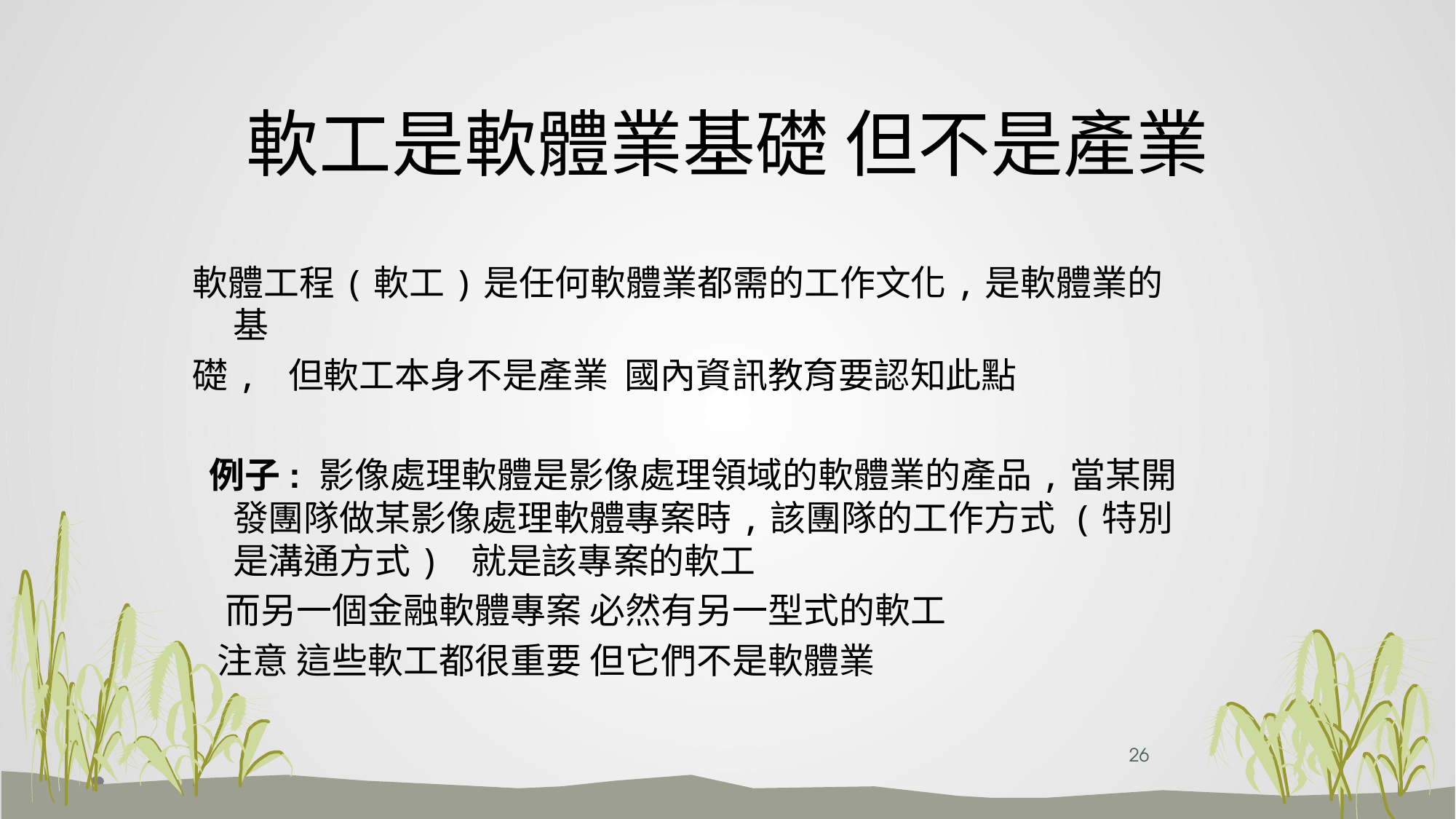

# 軟工是軟體業基礎 但不是產業
軟體工程(軟工)是任何軟體業都需的工作文化,是軟體業的基
礎, 但軟工本身不是產業  國內資訊教育要認知此點

 例子: 影像處理軟體是影像處理領域的軟體業的產品,當某開發團隊做某影像處理軟體專案時,該團隊的工作方式 (特別是溝通方式) 就是該專案的軟工
   而另一個金融軟體專案 必然有另一型式的軟工
  注意 這些軟工都很重要 但它們不是軟體業

26